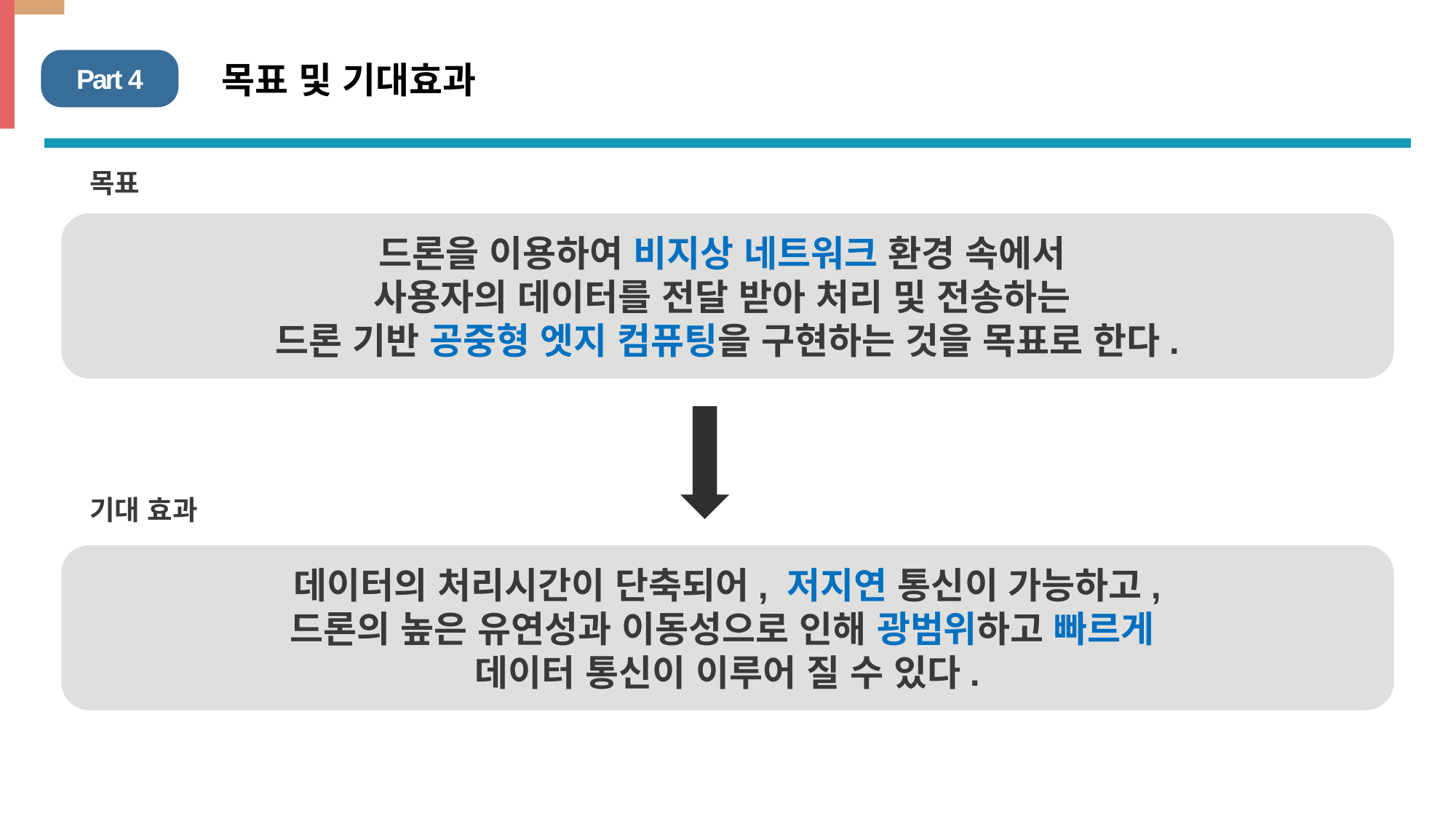

Part 4
목표 및 기대효과
목표
드론을 이용하여 비지상 네트워크 환경 속에서
사용자의 데이터를 전달 받아 처리 및 전송하는
드론 기반 공중형 엣지 컴퓨팅을 구현하는 것을 목표로 한다.

기대 효과
데이터의 처리시간이 단축되어, 저지연 통신이 가능하고,
드론의 높은 유연성과 이동성으로 인해 광범위하고 빠르게
데이터 통신이 이루어 질 수 있다.